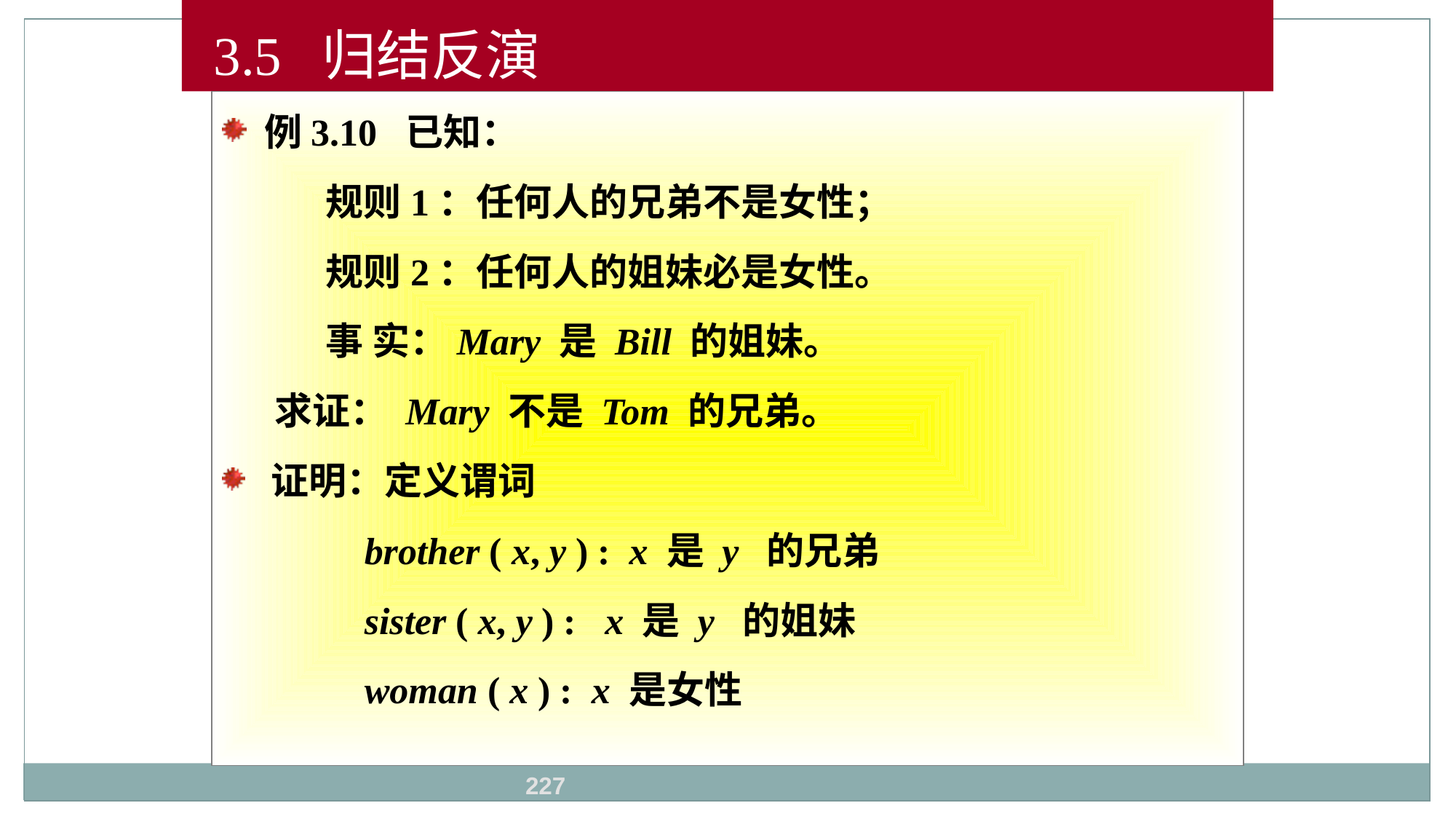

3.5  归结反演
 例3.10  已知：
           规则1：任何人的兄弟不是女性；
           规则2：任何人的姐妹必是女性。
           事 实：Mary 是 Bill 的姐妹。
     求证： Mary 不是 Tom 的兄弟。
  证明：定义谓词
               brother ( x, y ) :  x 是 y  的兄弟
               sister ( x, y ) :   x 是 y  的姐妹
               woman ( x ) :  x 是女性
227